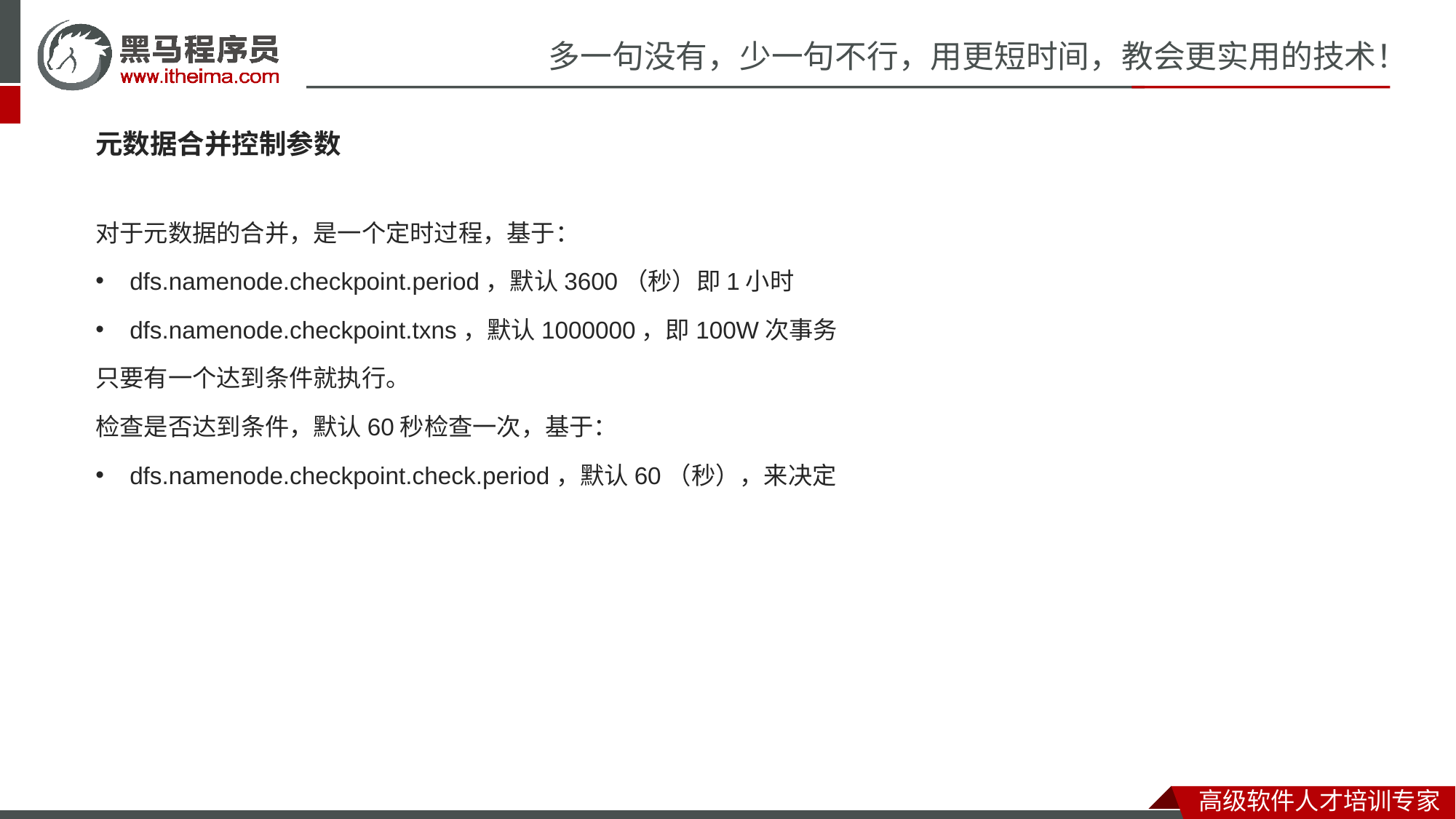

元数据合并控制参数
对于元数据的合并，是一个定时过程，基于：
dfs.namenode.checkpoint.period，默认3600（秒）即1小时
dfs.namenode.checkpoint.txns，默认1000000，即100W次事务
只要有一个达到条件就执行。
检查是否达到条件，默认60秒检查一次，基于：
dfs.namenode.checkpoint.check.period，默认60（秒），来决定